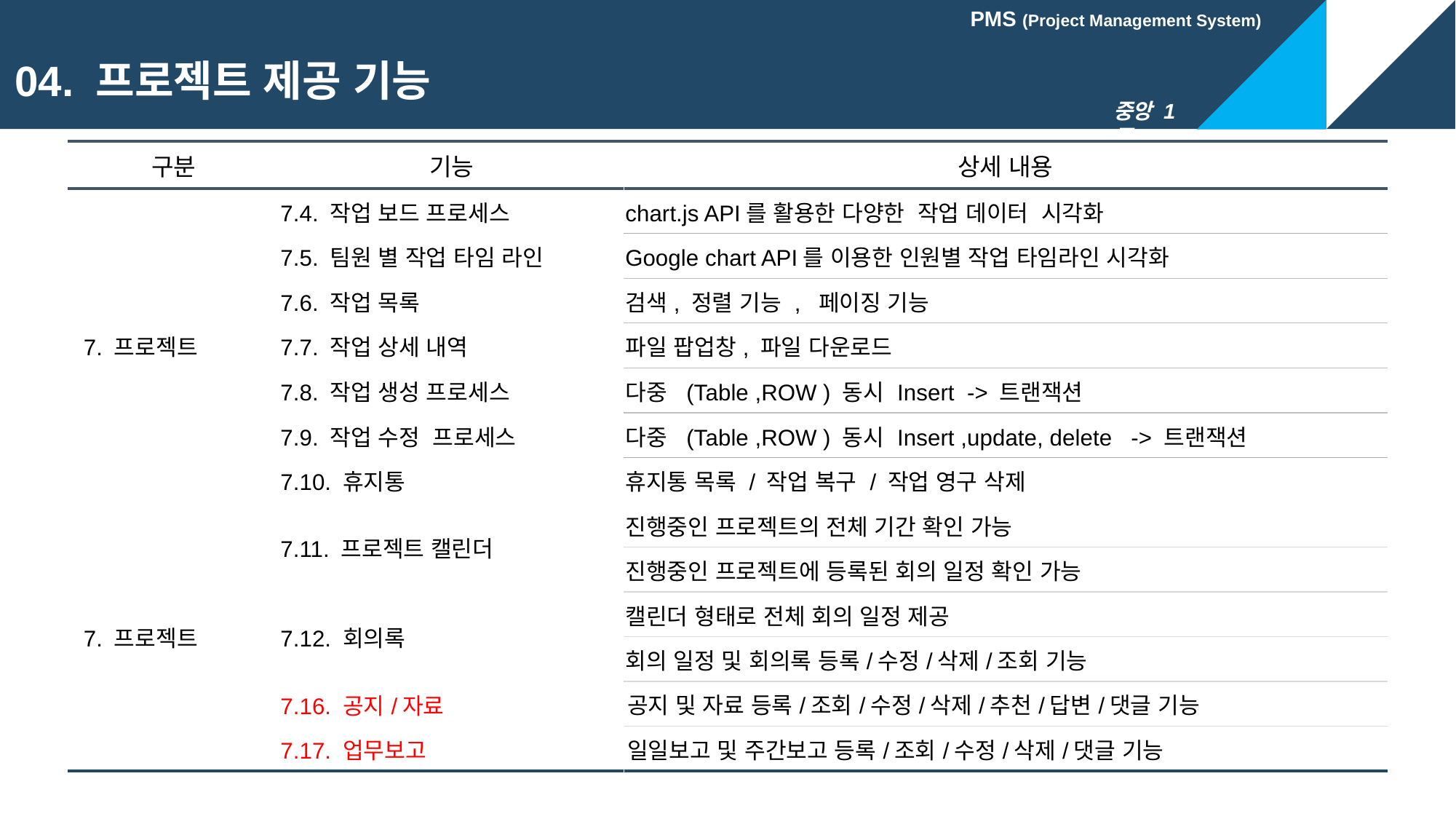

04. 프로젝트 제공 기능
| 구분 | 기능 | 상세 내용 |
| --- | --- | --- |
| 7. 프로젝트 | 7.4. 작업 보드 프로세스 | chart.js API를 활용한 다양한 작업 데이터 시각화 |
|  | 7.5. 팀원 별 작업 타임 라인 | Google chart API를 이용한 인원별 작업 타임라인 시각화 |
|  | 7.6. 작업 목록 | 검색, 정렬 기능 , 페이징 기능 |
|  | 7.7. 작업 상세 내역 | 파일 팝업창, 파일 다운로드 |
|  | 7.8. 작업 생성 프로세스 | 다중 (Table ,ROW ) 동시 Insert -> 트랜잭션 |
|  | 7.9. 작업 수정 프로세스 | 다중 (Table ,ROW ) 동시 Insert ,update, delete -> 트랜잭션 |
|  | 7.10. 휴지통 | 휴지통 목록 / 작업 복구 / 작업 영구 삭제 |
| 7. 프로젝트 | 7.11. 프로젝트 캘린더 | 진행중인 프로젝트의 전체 기간 확인 가능 |
|  |  | 진행중인 프로젝트에 등록된 회의 일정 확인 가능 |
|  | 7.12. 회의록 | 캘린더 형태로 전체 회의 일정 제공 |
|  |  | 회의 일정 및 회의록 등록/수정/삭제/조회 기능 |
|  | 7.16. 공지/자료 | 공지 및 자료 등록/조회/수정/삭제/추천/답변/댓글 기능 |
|  | 7.17. 업무보고 | 일일보고 및 주간보고 등록/조회/수정/삭제/댓글 기능 |